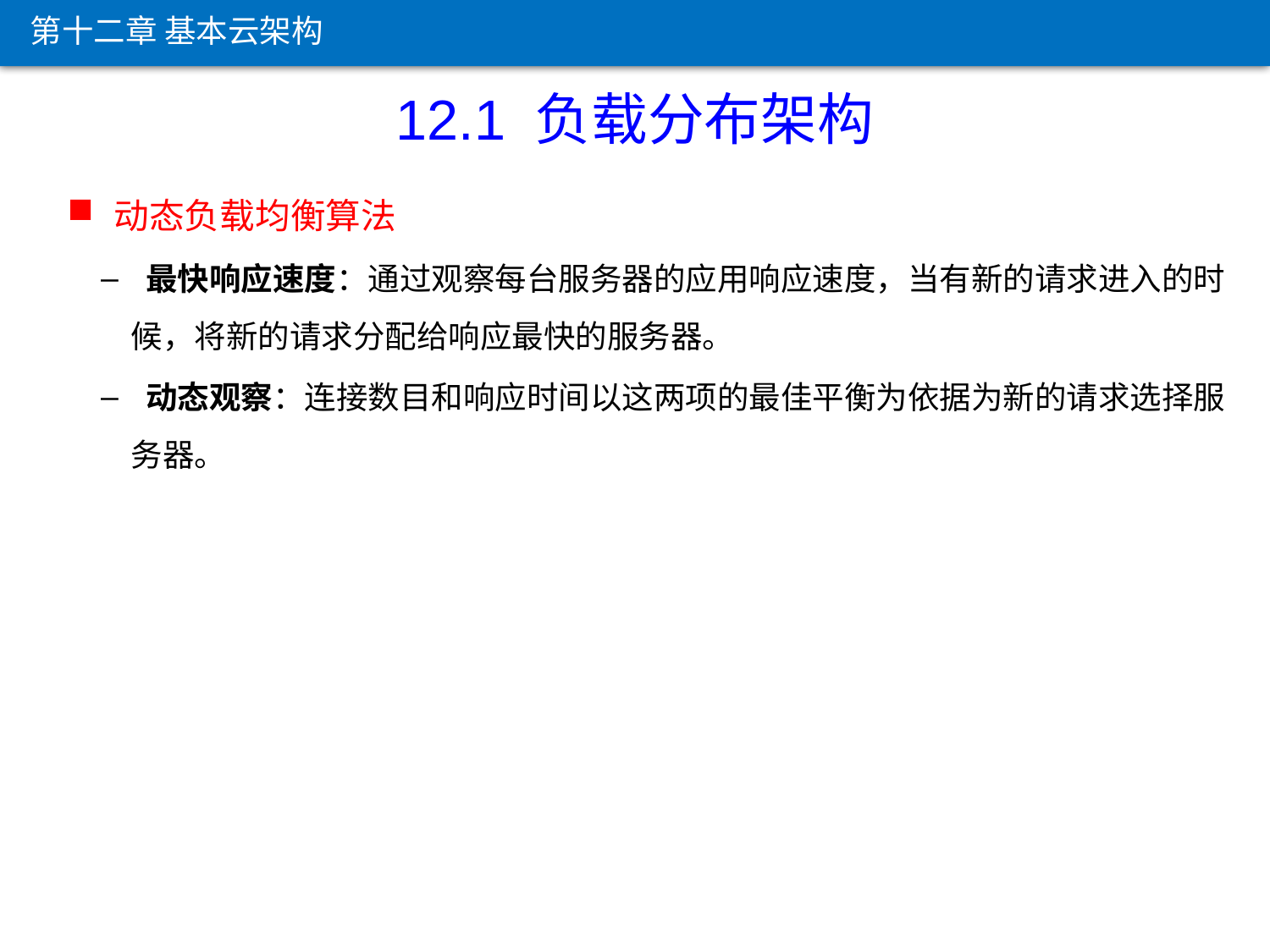

第十二章 基本云架构
12.1 负载分布架构
 动态负载均衡算法
 最快响应速度：通过观察每台服务器的应用响应速度，当有新的请求进入的时候，将新的请求分配给响应最快的服务器。
 动态观察：连接数目和响应时间以这两项的最佳平衡为依据为新的请求选择服务器。

33